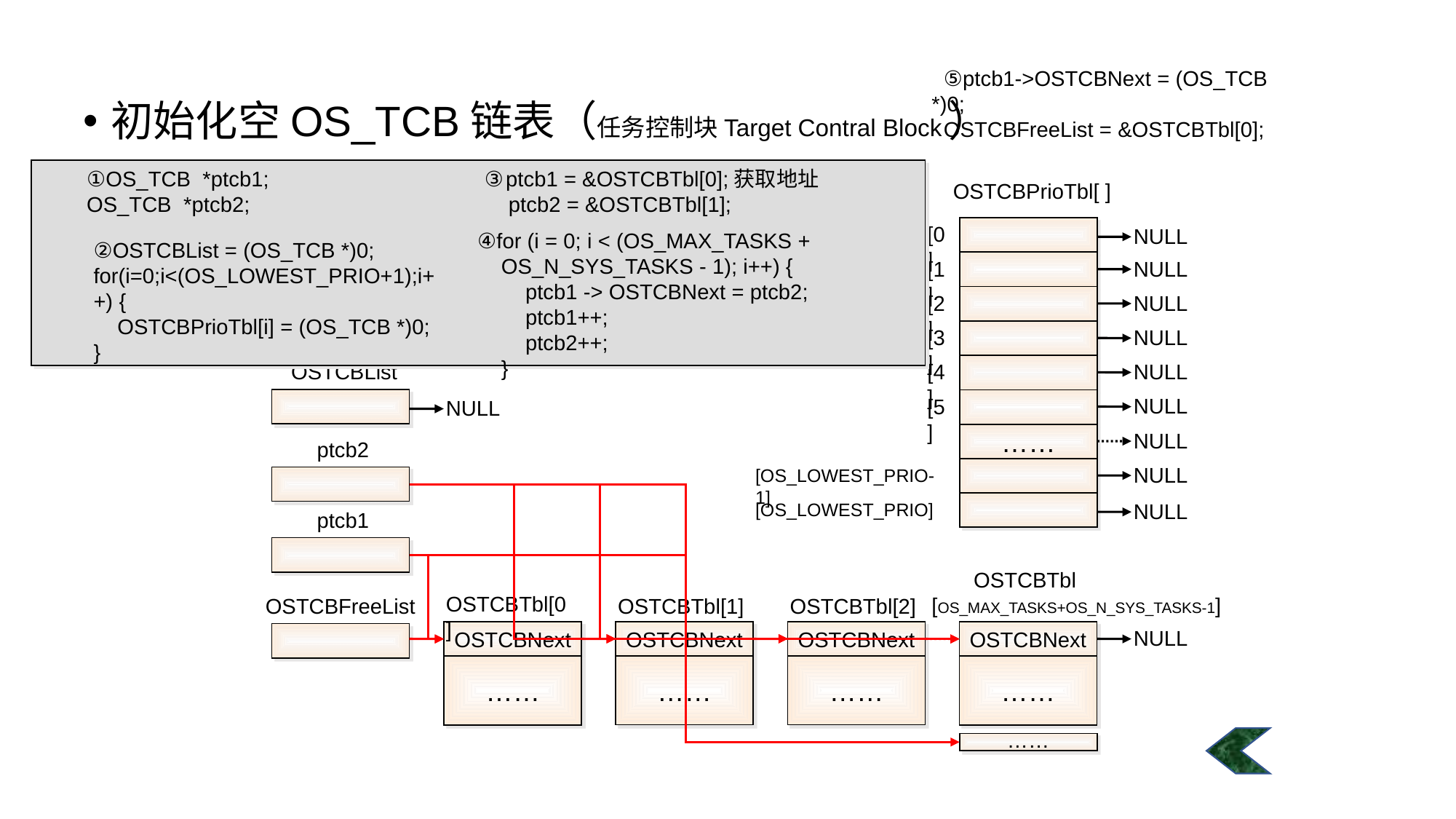

⑤ptcb1->OSTCBNext = (OS_TCB *)0;
  OSTCBFreeList = &OSTCBTbl[0];
初始化空OS_TCB链表（任务控制块Target Contral Block）
    ③ptcb1 = &OSTCBTbl[0];获取地址
        ptcb2 = &OSTCBTbl[1];
    ①OS_TCB  *ptcb1;
    OS_TCB  *ptcb2;

OSTCBPrioTbl[ ]
[0]

[1]

[2]

[3]

[4]

[5]

……
[OS_LOWEST_PRIO-1]

[OS_LOWEST_PRIO]

NULL

④for (i = 0; i < (OS_MAX_TASKS +
    OS_N_SYS_TASKS - 1); i++) {
        ptcb1 -> OSTCBNext = ptcb2;
        ptcb1++;
        ptcb2++;
    }
②OSTCBList = (OS_TCB *)0;
for(i=0;i<(OS_LOWEST_PRIO+1);i++) {
    OSTCBPrioTbl[i] = (OS_TCB *)0;
}
NULL

NULL

NULL

NULL

OSTCBList

NULL

NULL

NULL

ptcb2

NULL

NULL

ptcb1

       OSTCBTbl [OS_MAX_TASKS+OS_N_SYS_TASKS-1]
OSTCBNext
……
OSTCBTbl[0]
OSTCBNext
……
OSTCBFreeList

OSTCBTbl[1]
OSTCBNext
……
OSTCBTbl[2]
OSTCBNext
……
NULL

……